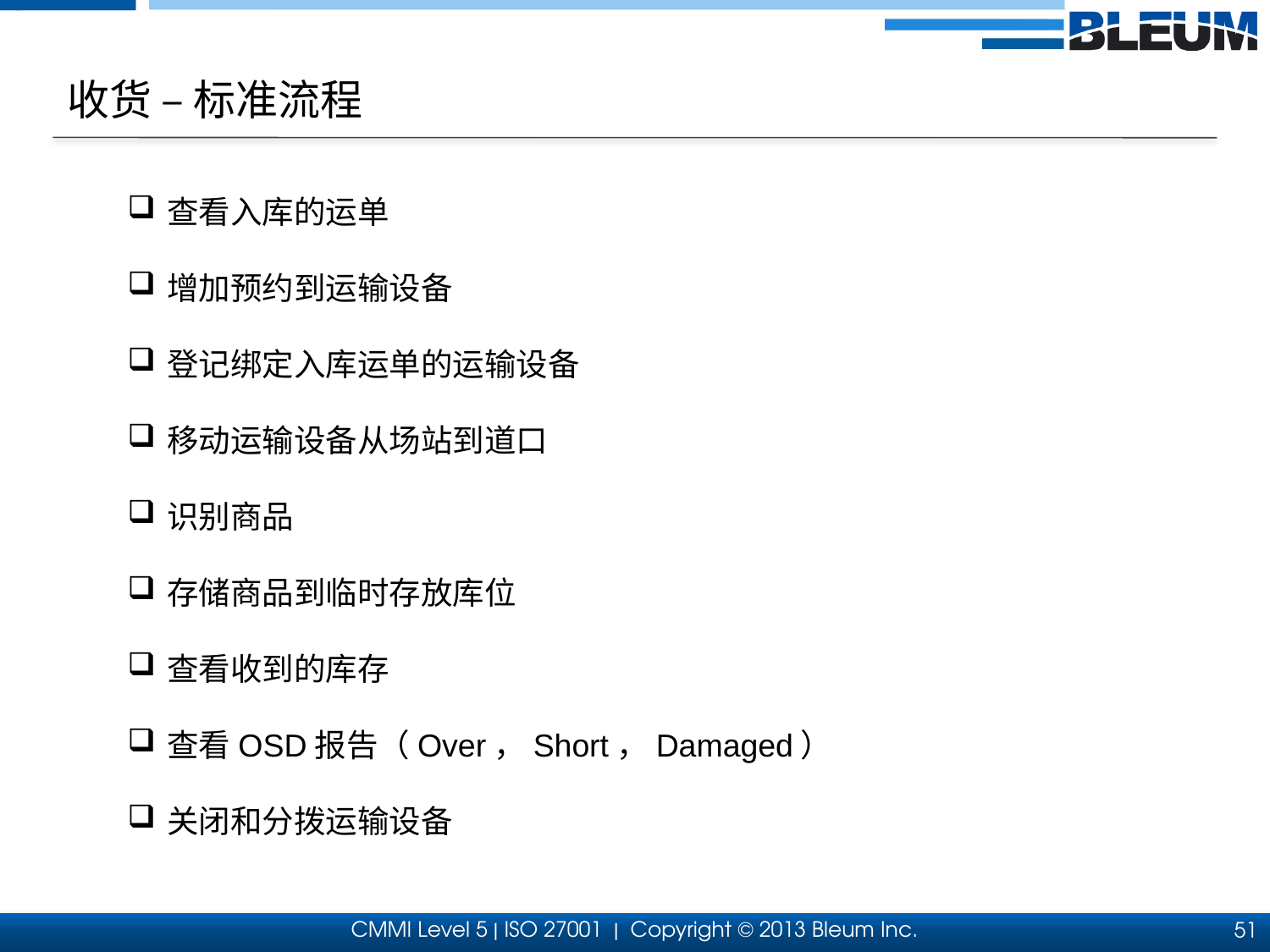

收货 – 标准流程

查看入库的运单

增加预约到运输设备

登记绑定入库运单的运输设备

移动运输设备从场站到道口

识别商品

存储商品到临时存放库位

查看收到的库存

查看OSD报告（Over，Short，Damaged）

关闭和分拨运输设备
51